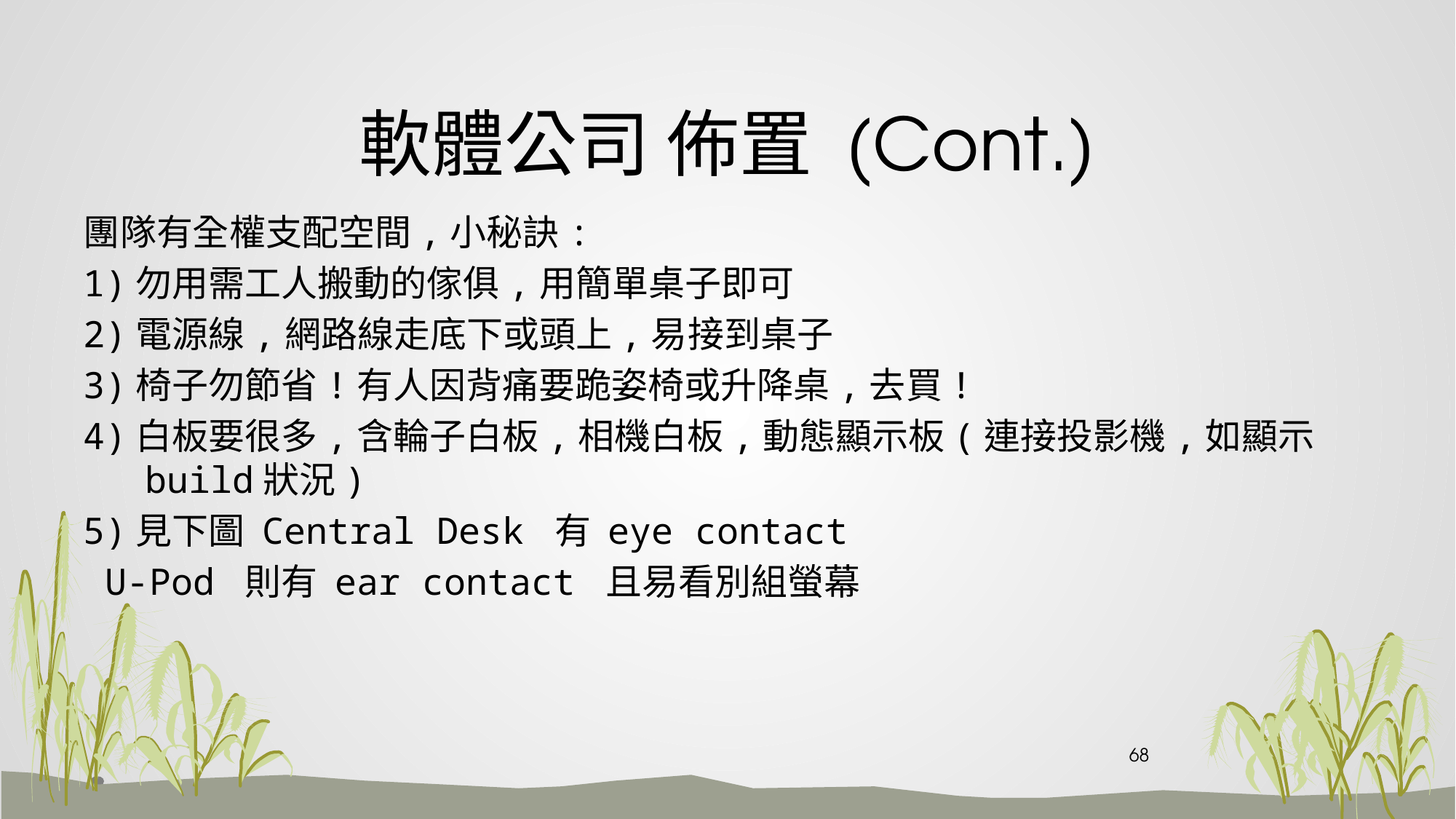

# 軟體公司 佈置 (Cont.)
團隊有全權支配空間,小秘訣:
1)勿用需工人搬動的傢俱,用簡單桌子即可
2)電源線,網路線走底下或頭上,易接到桌子
3)椅子勿節省!有人因背痛要跪姿椅或升降桌,去買!
4)白板要很多,含輪子白板,相機白板,動態顯示板(連接投影機,如顯示build狀況)
5)見下圖 Central Desk 有 eye contact
 U-Pod 則有 ear contact 且易看別組螢幕
68